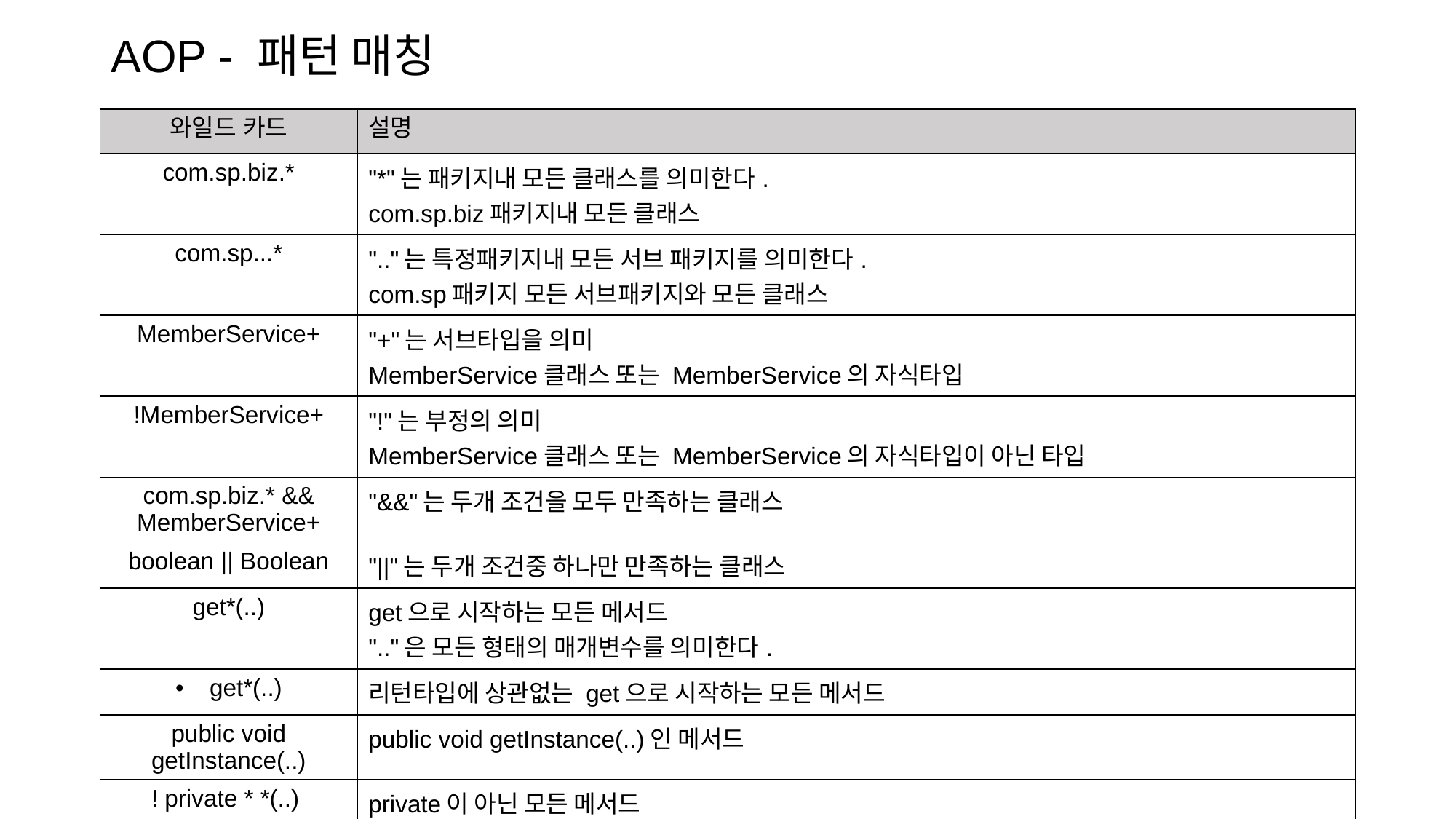

# AOP - 패턴 매칭
| 와일드 카드 | 설명 |
| --- | --- |
| com.sp.biz.\* | "\*"는 패키지내 모든 클래스를 의미한다. com.sp.biz패키지내 모든 클래스 |
| com.sp...\* | ".."는 특정패키지내 모든 서브 패키지를 의미한다. com.sp패키지 모든 서브패키지와 모든 클래스 |
| MemberService+ | "+"는 서브타입을 의미 MemberService클래스 또는 MemberService의 자식타입 |
| !MemberService+ | "!"는 부정의 의미 MemberService클래스 또는 MemberService의 자식타입이 아닌 타입 |
| com.sp.biz.\* && MemberService+ | "&&"는 두개 조건을 모두 만족하는 클래스 |
| boolean || Boolean | "||"는 두개 조건중 하나만 만족하는 클래스 |
| get\*(..) | get으로 시작하는 모든 메서드 ".."은 모든 형태의 매개변수를 의미한다. |
| get\*(..) | 리턴타입에 상관없는 get으로 시작하는 모든 메서드 |
| public void getInstance(..) | public void getInstance(..)인 메서드 |
| ! private \* \*(..) | private이 아닌 모든 메서드 |